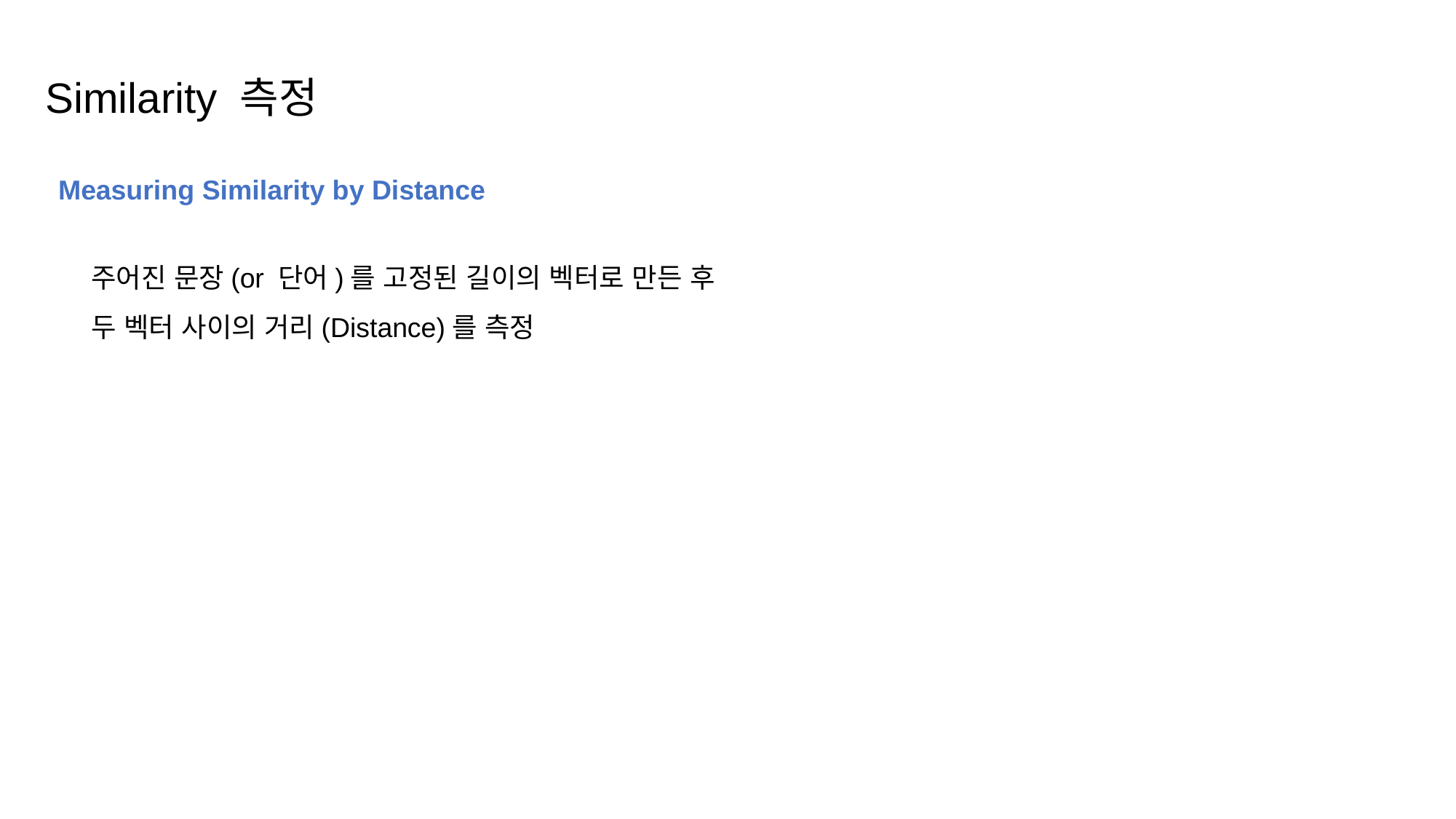

Similarity 측정
Measuring Similarity by Distance
주어진 문장(or 단어)를 고정된 길이의 벡터로 만든 후
두 벡터 사이의 거리(Distance)를 측정